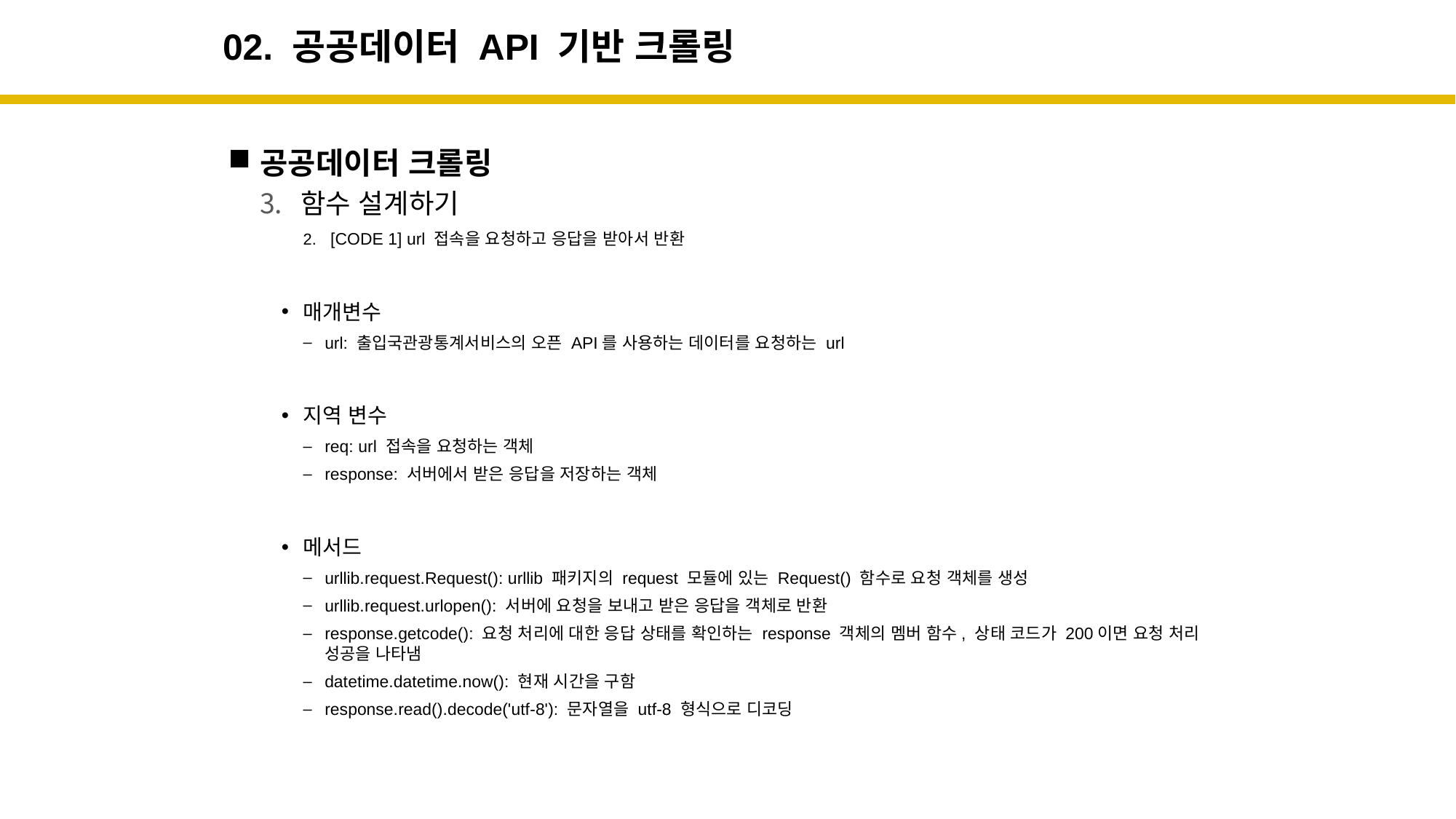

# 02. 공공데이터 API 기반 크롤링
공공데이터 크롤링
함수 설계하기
[CODE 1] url 접속을 요청하고 응답을 받아서 반환

매개변수
url: 출입국관광통계서비스의 오픈 API를 사용하는 데이터를 요청하는 url

지역 변수
req: url 접속을 요청하는 객체
response: 서버에서 받은 응답을 저장하는 객체

메서드
urllib.request.Request(): urllib 패키지의 request 모듈에 있는 Request() 함수로 요청 객체를 생성
urllib.request.urlopen(): 서버에 요청을 보내고 받은 응답을 객체로 반환
response.getcode(): 요청 처리에 대한 응답 상태를 확인하는 response 객체의 멤버 함수, 상태 코드가 200이면 요청 처리
성공을 나타냄
datetime.datetime.now(): 현재 시간을 구함
response.read().decode('utf-8'): 문자열을 utf-8 형식으로 디코딩